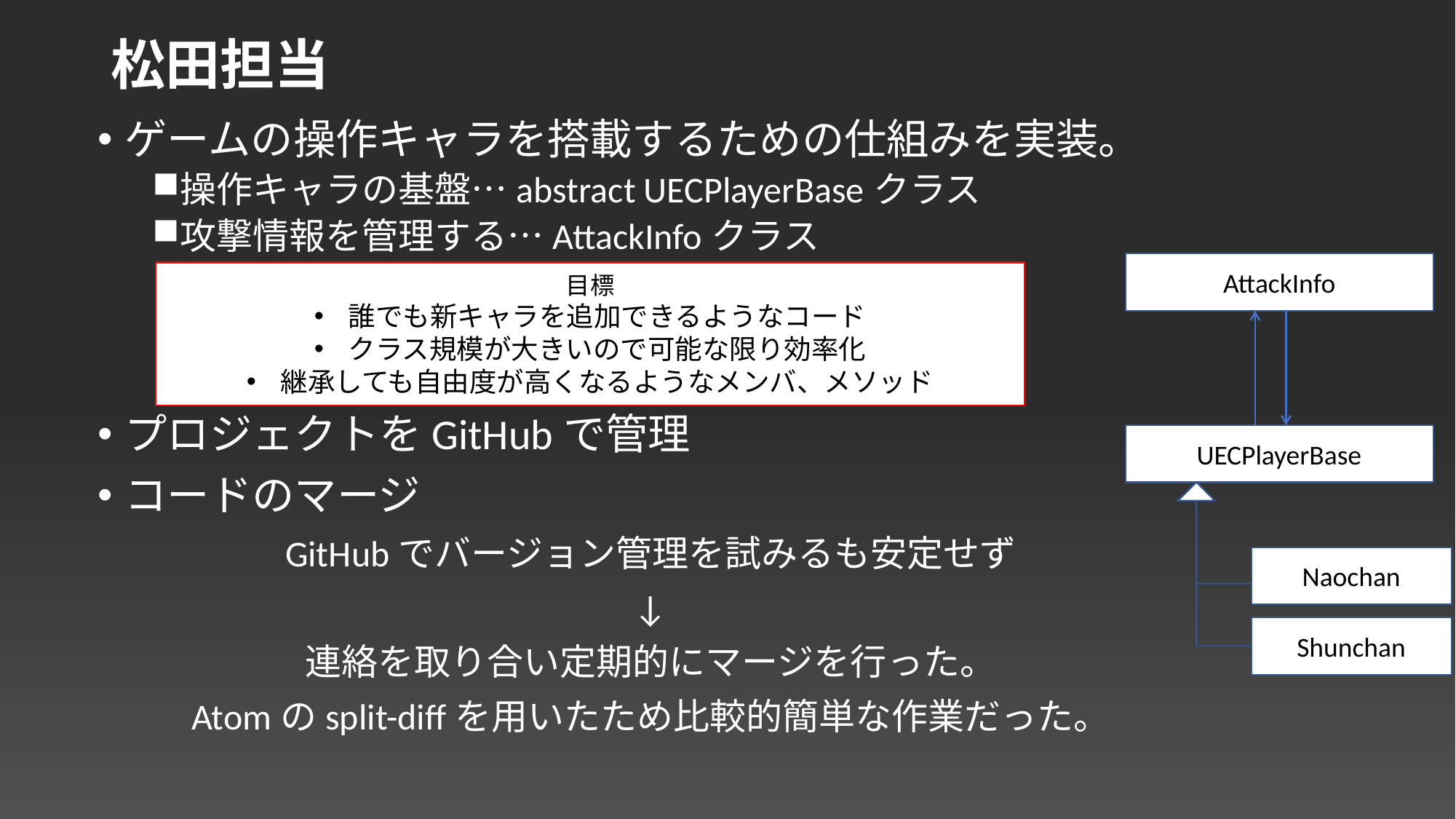

# 松田担当
ゲームの操作キャラを搭載するための仕組みを実装。
操作キャラの基盤…abstract UECPlayerBaseクラス
攻撃情報を管理する…AttackInfoクラス

プロジェクトをGitHubで管理
コードのマージ
GitHubでバージョン管理を試みるも安定せず
↓
連絡を取り合い定期的にマージを行った。
Atomのsplit-diffを用いたため比較的簡単な作業だった。
AttackInfo
目標
誰でも新キャラを追加できるようなコード
クラス規模が大きいので可能な限り効率化
継承しても自由度が高くなるようなメンバ、メソッド
UECPlayerBase

Naochan
Shunchan